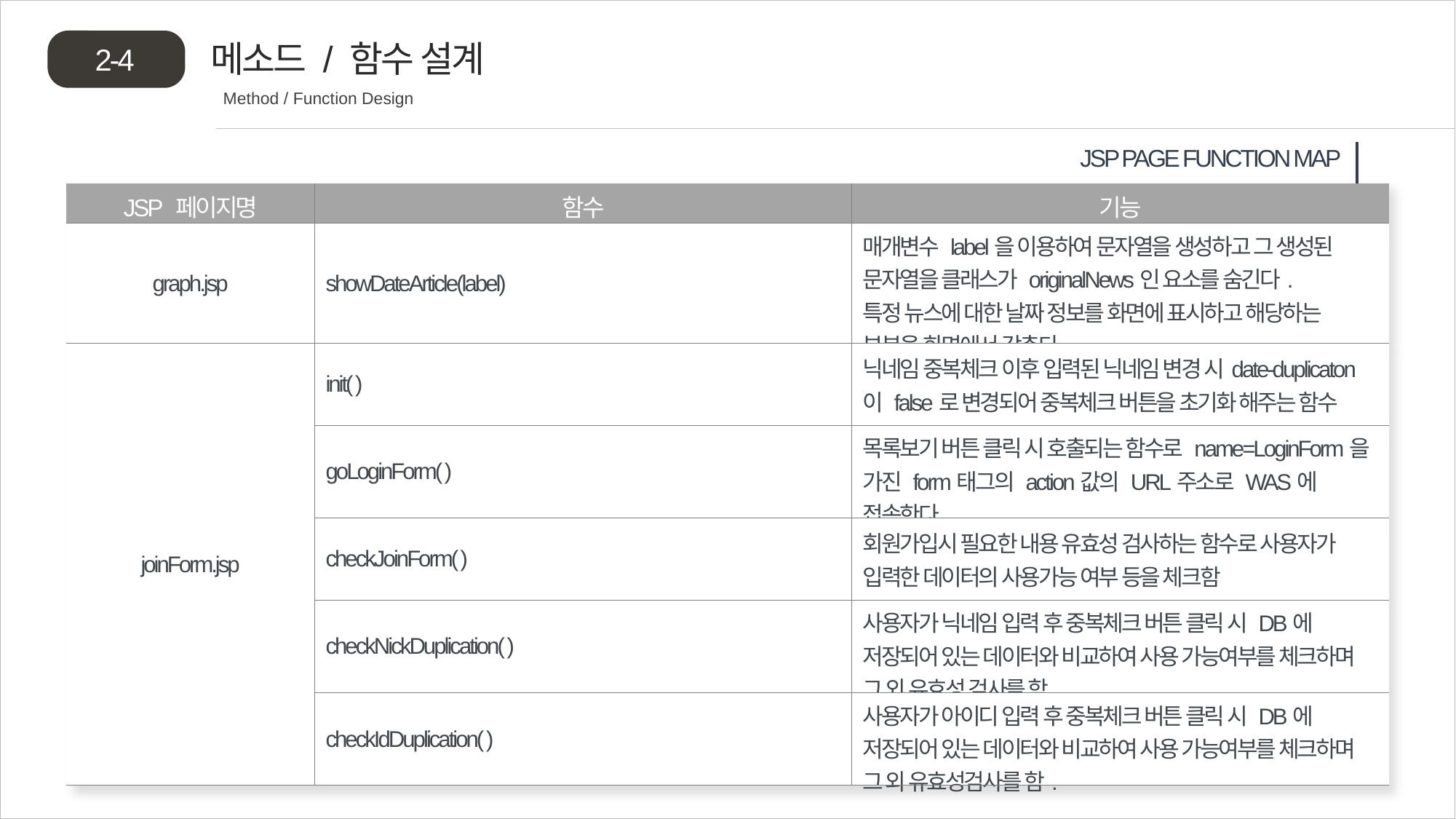

메소드 / 함수 설계
2-4
Method / Function Design
 JSP PAGE FUNCTION MAP
| JSP 페이지명 | 함수 | 기능 |
| --- | --- | --- |
| graph.jsp | showDateArticle(label) | 매개변수 label을 이용하여 문자열을 생성하고 그 생성된 문자열을 클래스가 originalNews인 요소를 숨긴다. 특정 뉴스에 대한 날짜 정보를 화면에 표시하고 해당하는 부분을 화면에서 감춘다. |
| joinForm.jsp | init( ) | 닉네임 중복체크 이후 입력된 닉네임 변경 시date-duplicaton이 false로 변경되어 중복체크 버튼을 초기화 해주는 함수 |
|  | goLoginForm( ) | 목록보기 버튼 클릭 시 호출되는 함수로 name=LoginForm을 가진 form태그의 action값의 URL주소로 WAS에 접속한다. |
|  | checkJoinForm( ) | 회원가입시 필요한 내용 유효성 검사하는 함수로 사용자가 입력한 데이터의 사용가능 여부 등을 체크함 |
|  | checkNickDuplication( ) | 사용자가 닉네임 입력 후 중복체크 버튼 클릭 시 DB에 저장되어 있는 데이터와 비교하여 사용 가능여부를 체크하며 그 외 유효성 검사를 함. |
|  | checkIdDuplication( ) | 사용자가 아이디 입력 후 중복체크 버튼 클릭 시 DB에 저장되어 있는 데이터와 비교하여 사용 가능여부를 체크하며 그 외 유효성검사를 함. |